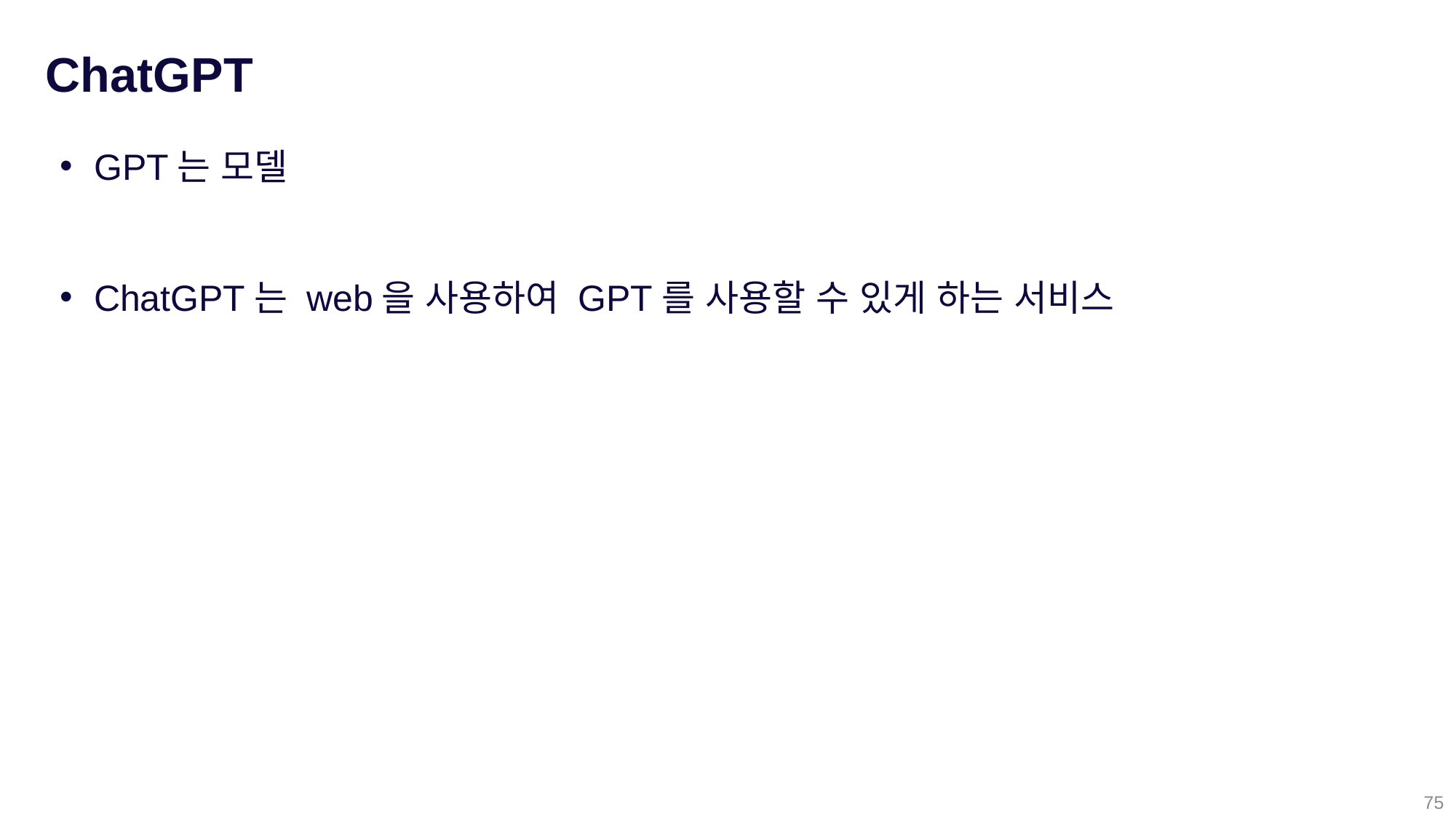

ChatGPT

GPT는 모델

ChatGPT는 web을 사용하여 GPT를 사용할 수 있게 하는 서비스
75